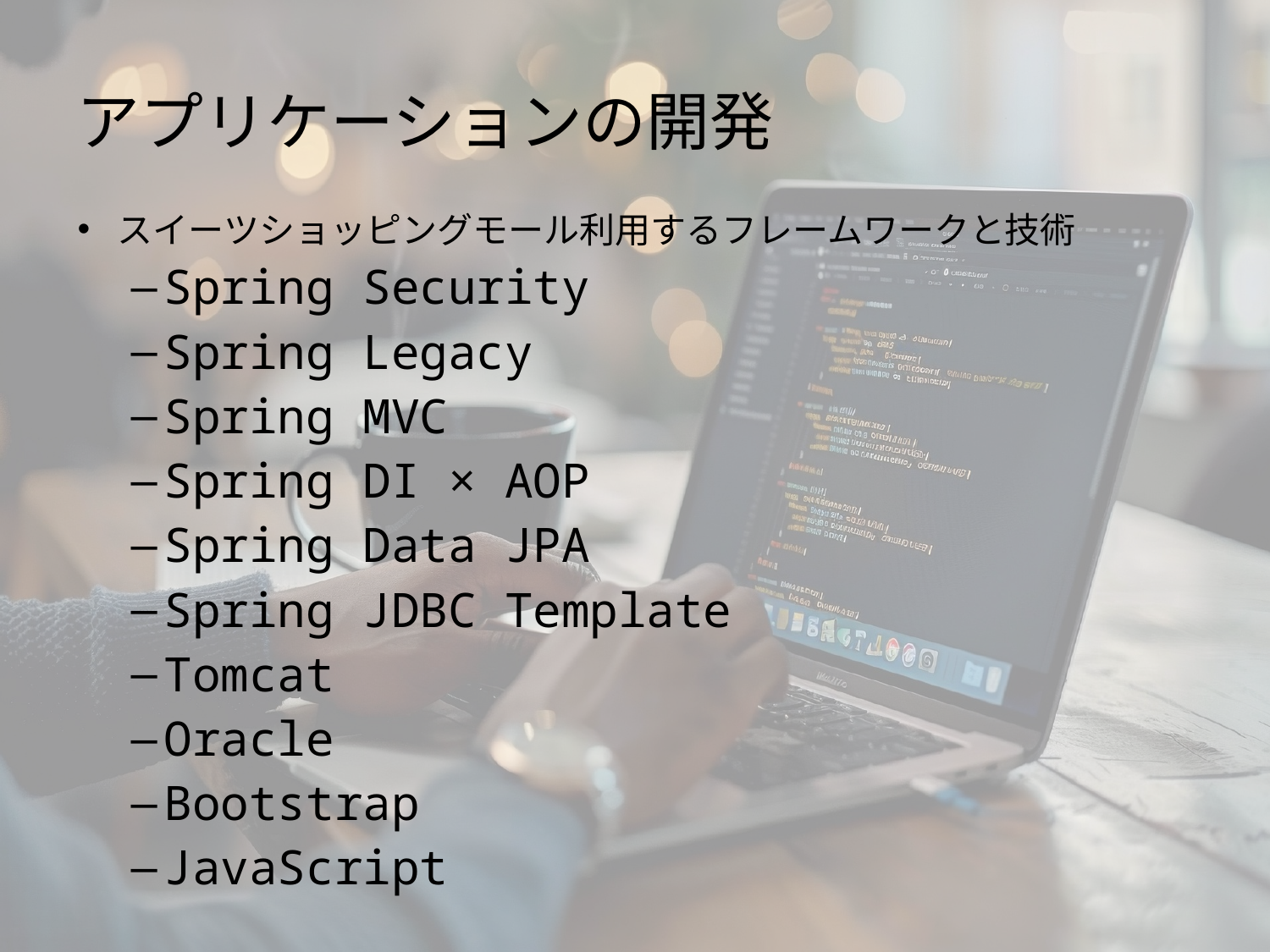

# アプリケーションの開発
スイーツショッピングモール利用するフレームワークと技術
Spring Security
Spring Legacy
Spring MVC
Spring DI × AOP
Spring Data JPA
Spring JDBC Template
Tomcat
Oracle
Bootstrap
JavaScript